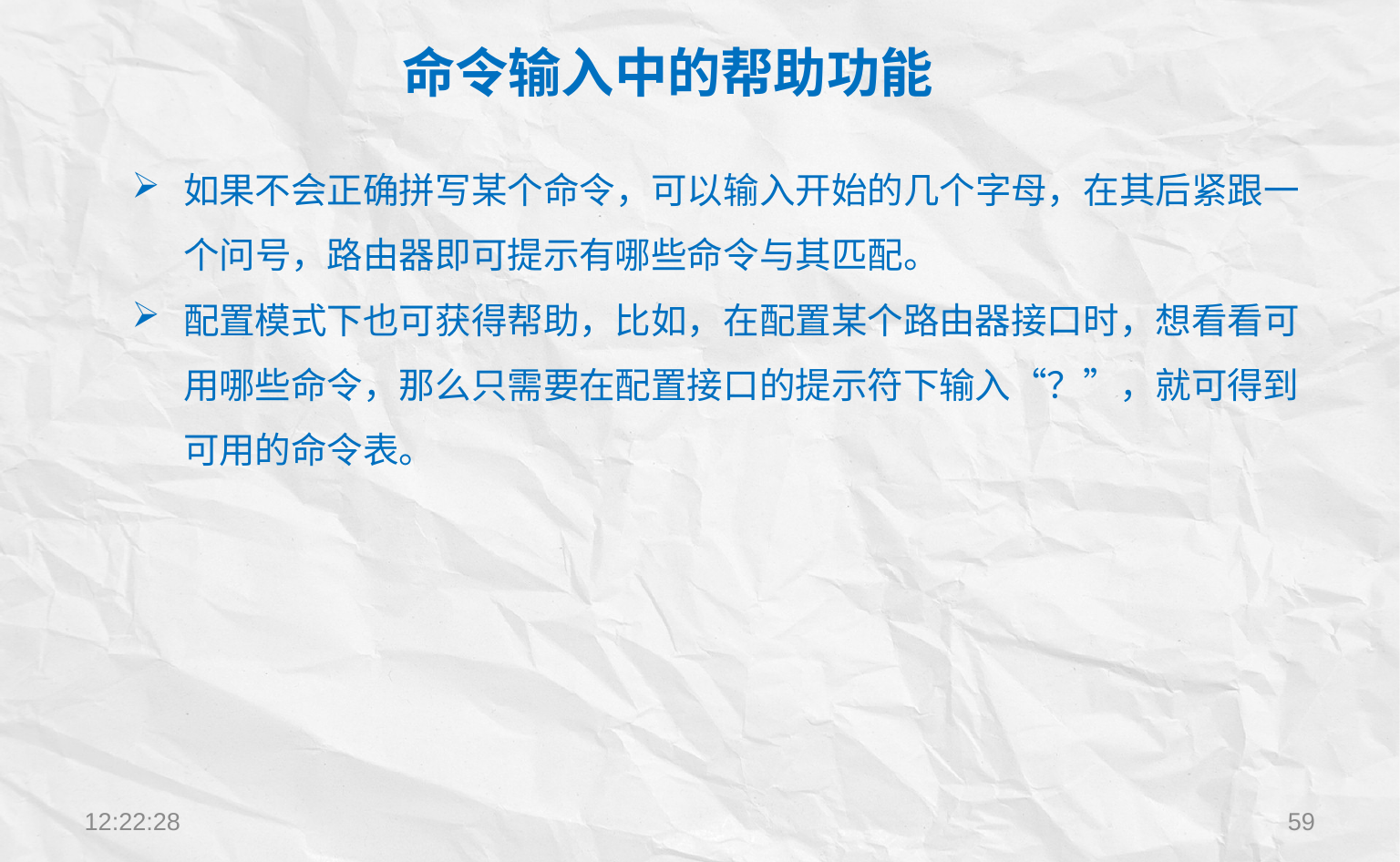

命令输入中的帮助功能
如果不会正确拼写某个命令，可以输入开始的几个字母，在其后紧跟一个问号，路由器即可提示有哪些命令与其匹配。
配置模式下也可获得帮助，比如，在配置某个路由器接口时，想看看可用哪些命令，那么只需要在配置接口的提示符下输入“？”，就可得到可用的命令表。

12:22:28
59